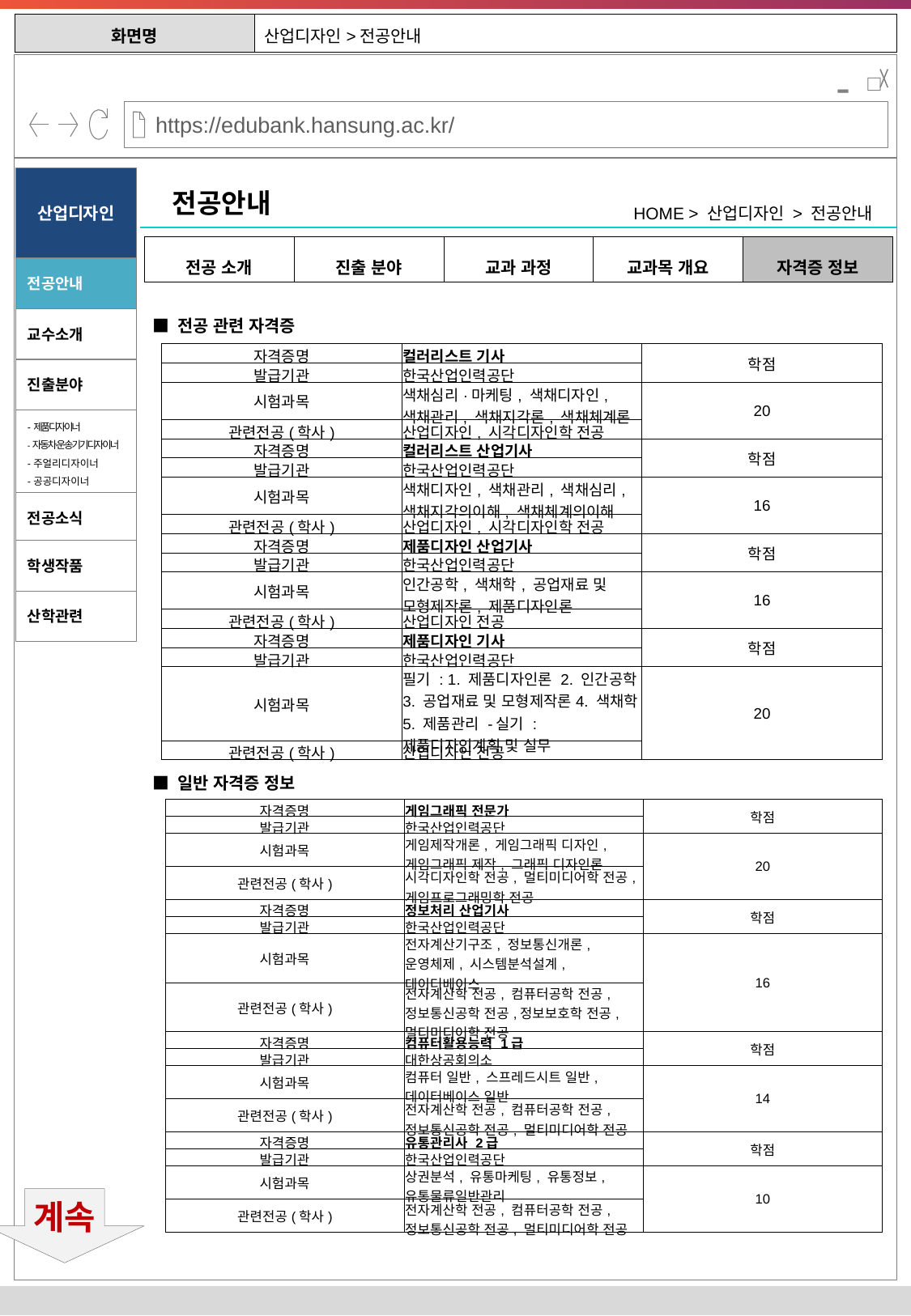

| 화면명 | 산업디자인>전공안내 |
| --- | --- |
-
산업디자인
전공안내
HOME > 산업디자인 > 전공안내
| 전공 소개 | 진출 분야 | 교과 과정 | 교과목 개요 | 자격증 정보 |
| --- | --- | --- | --- | --- |
전공안내
교수소개
■ 전공 관련 자격증
| 자격증명 | 컬러리스트 기사 | 학점 |
| --- | --- | --- |
| 발급기관 | 한국산업인력공단 |  |
| 시험과목 | 색채심리·마케팅, 색채디자인, 색채관리, 색채지각론, 색채체계론 | 20 |
| 관련전공(학사) | 산업디자인, 시각디자인학 전공 |  |
| 자격증명 | 컬러리스트 산업기사 | 학점 |
| 발급기관 | 한국산업인력공단 |  |
| 시험과목 | 색채디자인, 색채관리, 색채심리, 색채지각의이해, 색채체계의이해 | 16 |
| 관련전공(학사) | 산업디자인, 시각디자인학 전공 |  |
| 자격증명 | 제품디자인 산업기사 | 학점 |
| 발급기관 | 한국산업인력공단 |  |
| 시험과목 | 인간공학, 색채학, 공업재료 및 모형제작론, 제품디자인론 | 16 |
| 관련전공(학사) | 산업디자인 전공 |  |
| 자격증명 | 제품디자인 기사 | 학점 |
| 발급기관 | 한국산업인력공단 |  |
| 시험과목 | 필기 : 1. 제품디자인론 2. 인간공학 3. 공업재료 및 모형제작론4. 색채학 5. 제품관리 -실기 : 제품디자인계획 및 실무 | 20 |
| 관련전공(학사) | 산업디자인 전공 |  |
진출분야
-제품디자이너
-자동차∙운송기기디자이너
-주얼리디자이너
-공공디자이너
전공소식
학생작품
산학관련
■ 일반 자격증 정보
| 자격증명 | 게임그래픽 전문가 | 학점 |
| --- | --- | --- |
| 발급기관 | 한국산업인력공단 |  |
| 시험과목 | 게임제작개론, 게임그래픽 디자인, 게임그래픽 제작, 그래픽 디자인론 | 20 |
| 관련전공(학사) | 시각디자인학 전공, 멀티미디어학 전공, 게임프로그래밍학 전공 |  |
| 자격증명 | 정보처리 산업기사 | 학점 |
| 발급기관 | 한국산업인력공단 |  |
| 시험과목 | 전자계산기구조, 정보통신개론, 운영체제, 시스템분석설계, 데이터베이스 | 16 |
| 관련전공(학사) | 전자계산학 전공, 컴퓨터공학 전공, 정보통신공학 전공,정보보호학 전공, 멀티미디어학 전공 |  |
| 자격증명 | 컴퓨터활용능력 1급 | 학점 |
| 발급기관 | 대한상공회의소 |  |
| 시험과목 | 컴퓨터 일반, 스프레드시트 일반, 데이터베이스 일반 | 14 |
| 관련전공(학사) | 전자계산학 전공, 컴퓨터공학 전공, 정보통신공학 전공, 멀티미디어학 전공 |  |
| 자격증명 | 유통관리사 2급 | 학점 |
| 발급기관 | 한국산업인력공단 |  |
| 시험과목 | 상권분석, 유통마케팅, 유통정보, 유통물류일반관리 | 10 |
| 관련전공(학사) | 전자계산학 전공, 컴퓨터공학 전공, 정보통신공학 전공, 멀티미디어학 전공 |  |
계속